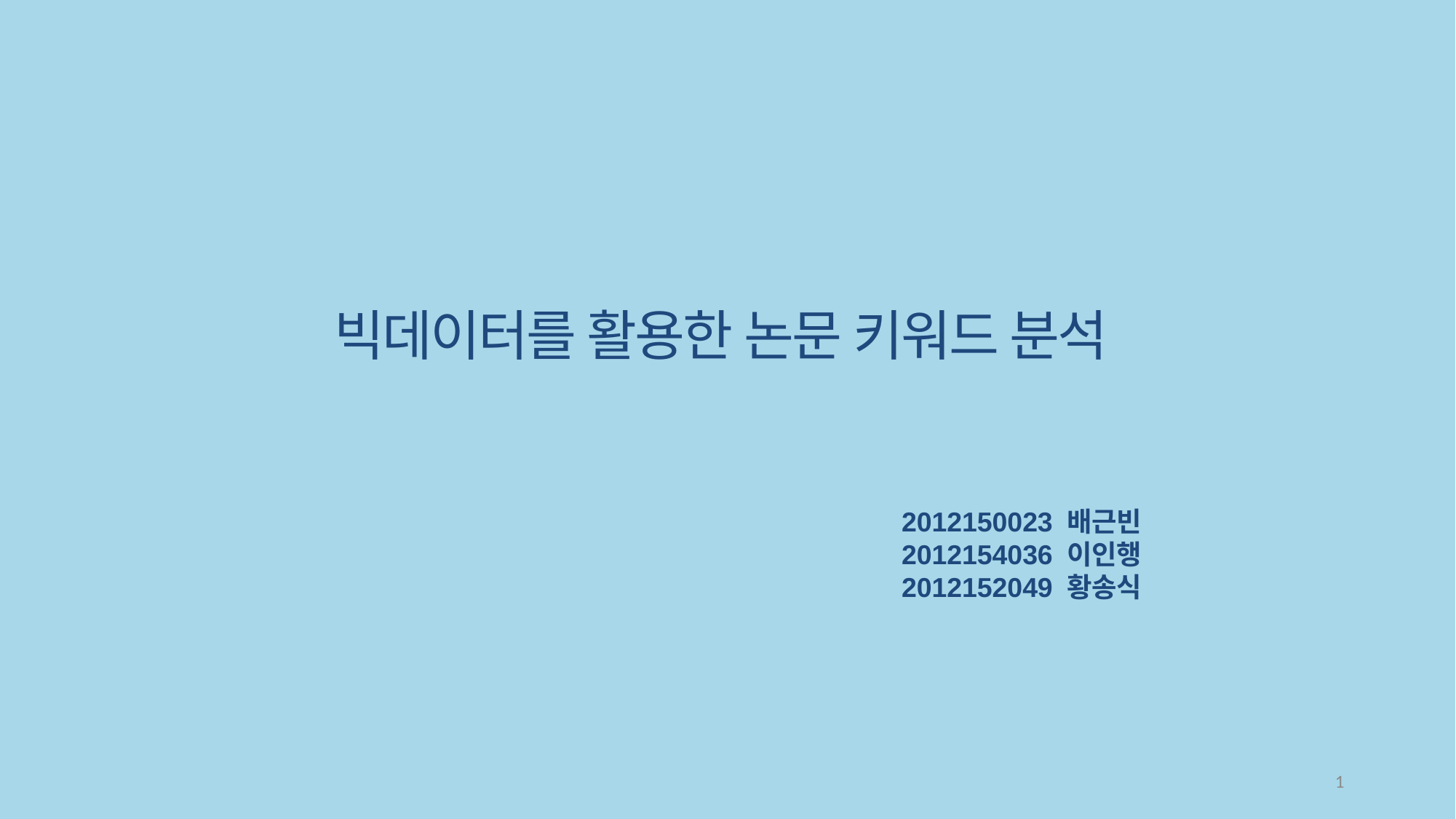

빅데이터를 활용한 논문 키워드 분석
2012150023 배근빈
2012154036 이인행
2012152049 황송식
1